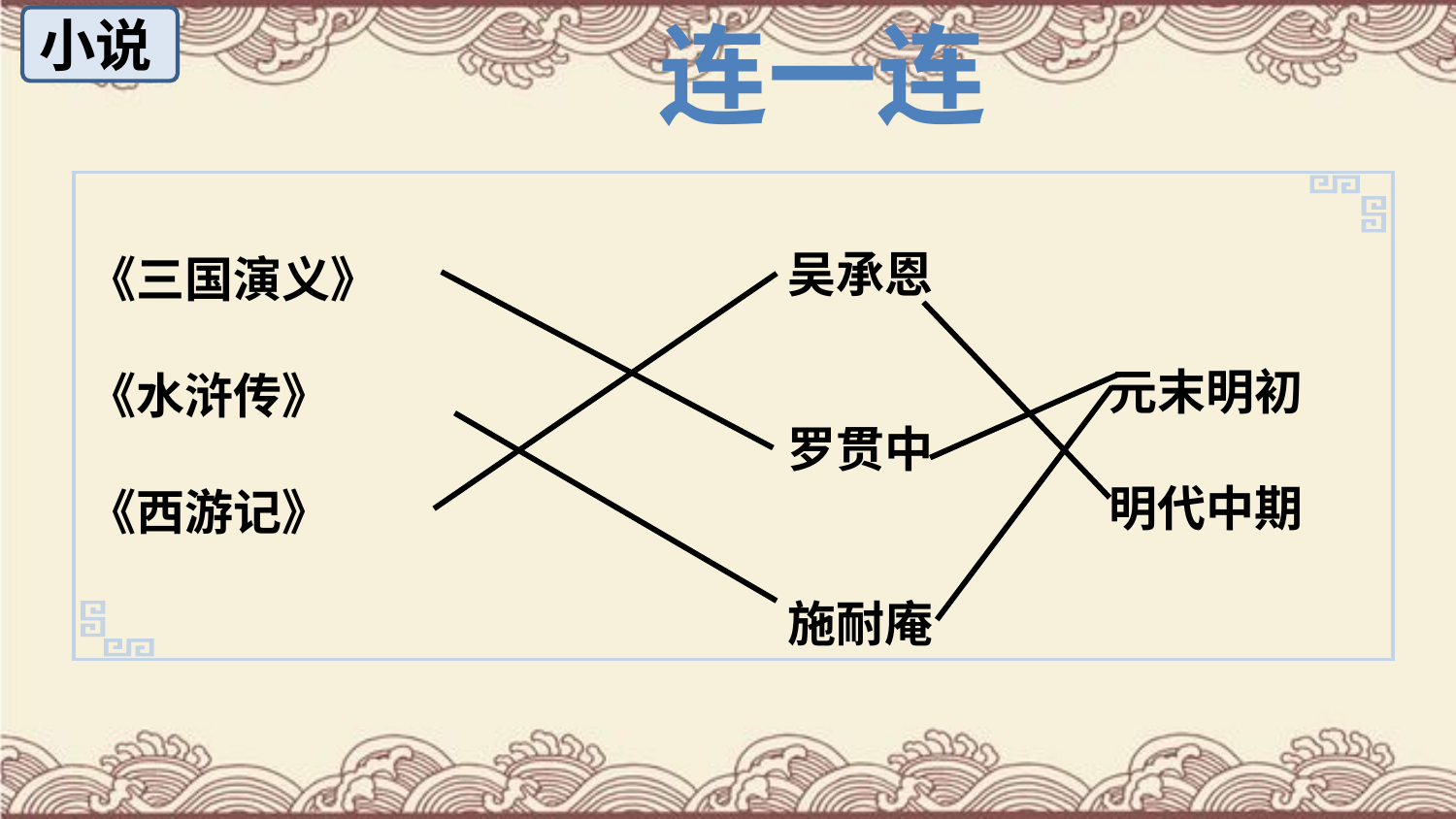

连一连
小说

吴承恩

罗贯中

施耐庵
《三国演义》

《水浒传》

《西游记》
元末明初

明代中期